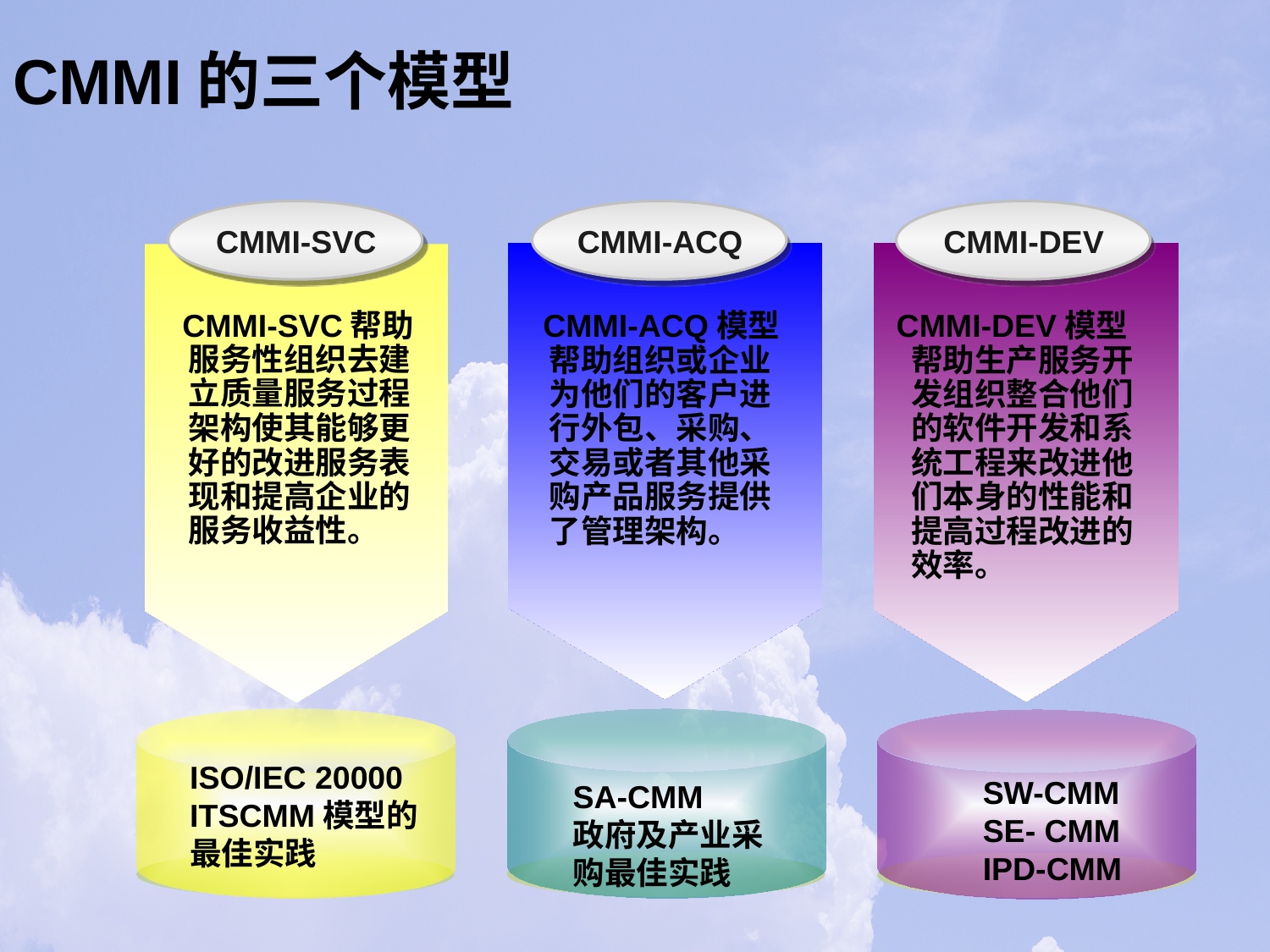

CMMI的三个模型

CMMI-SVC
CMMI-ACQ
CMMI-DEV

  CMMI-SVC帮助服务性组织去建立质量服务过程架构使其能够更好的改进服务表现和提高企业的服务收益性。
  CMMI-ACQ模型帮助组织或企业为他们的客户进行外包、采购、交易或者其他采购产品服务提供了管理架构。
 CMMI-DEV模型帮助生产服务开发组织整合他们的软件开发和系统工程来改进他们本身的性能和提高过程改进的效率。

ISO/IEC 20000
ITSCMM模型的
最佳实践
SW-CMM
SE- CMM
IPD-CMM
SA-CMM
政府及产业采
购最佳实践